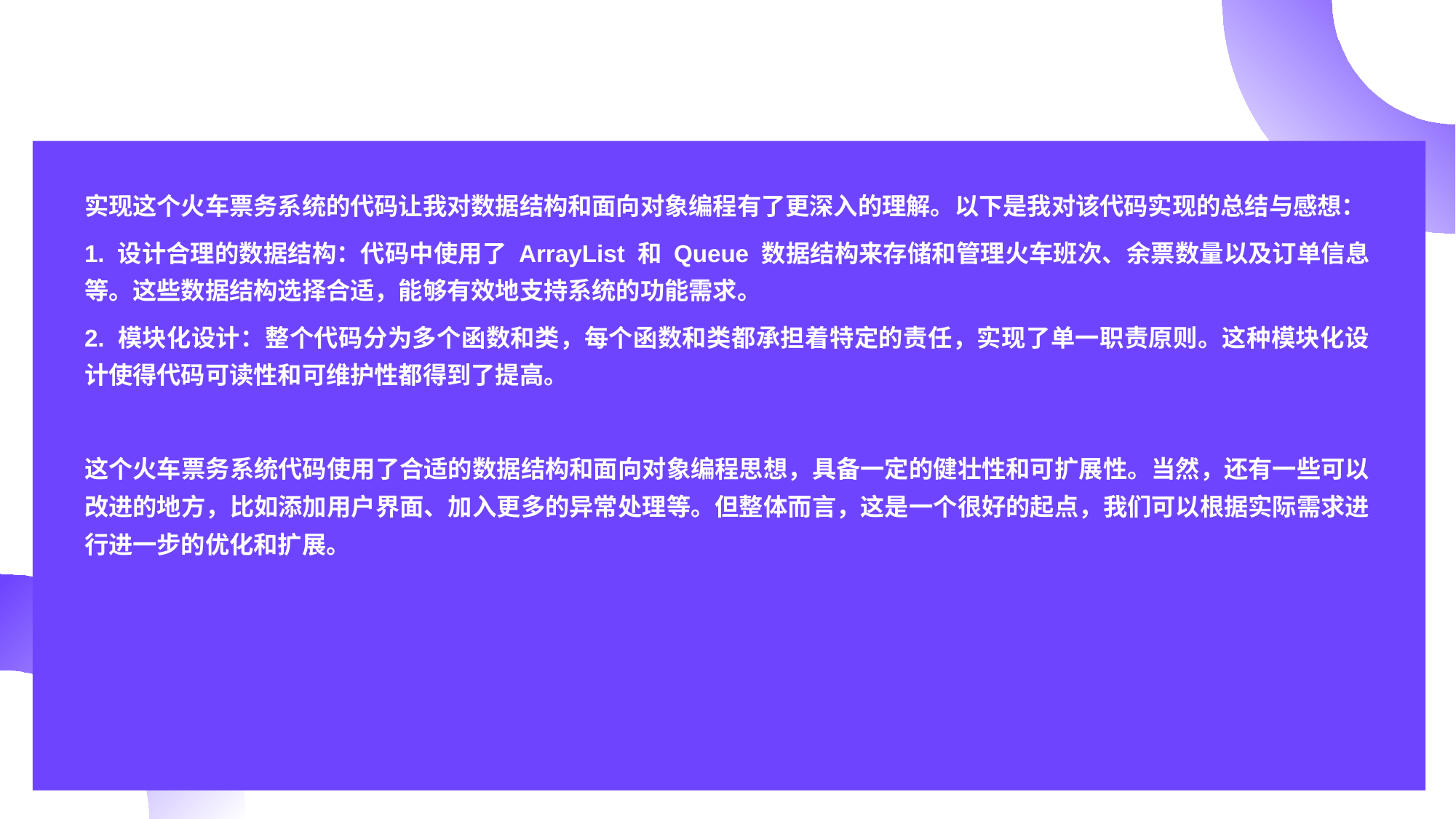

实现这个火车票务系统的代码让我对数据结构和面向对象编程有了更深入的理解。以下是我对该代码实现的总结与感想：
1. 设计合理的数据结构：代码中使用了 ArrayList 和 Queue 数据结构来存储和管理火车班次、余票数量以及订单信息等。这些数据结构选择合适，能够有效地支持系统的功能需求。
2. 模块化设计：整个代码分为多个函数和类，每个函数和类都承担着特定的责任，实现了单一职责原则。这种模块化设计使得代码可读性和可维护性都得到了提高。

这个火车票务系统代码使用了合适的数据结构和面向对象编程思想，具备一定的健壮性和可扩展性。当然，还有一些可以改进的地方，比如添加用户界面、加入更多的异常处理等。但整体而言，这是一个很好的起点，我们可以根据实际需求进行进一步的优化和扩展。